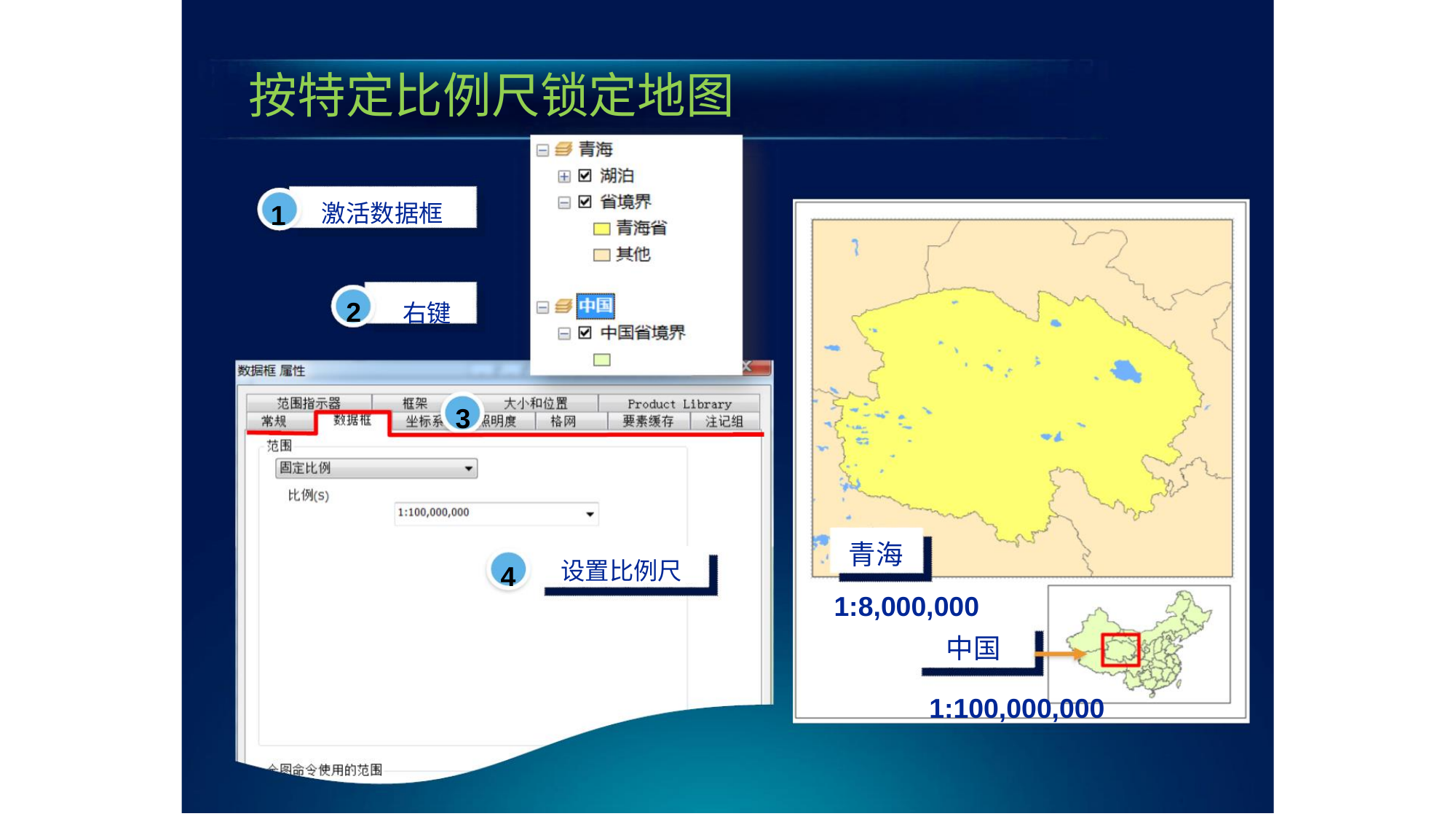

按特定比例尺锁定地图
1
激活数据框
2 右键
3
青海
设置比例尺
4
1:8,000,000
中国
1:100,000,000